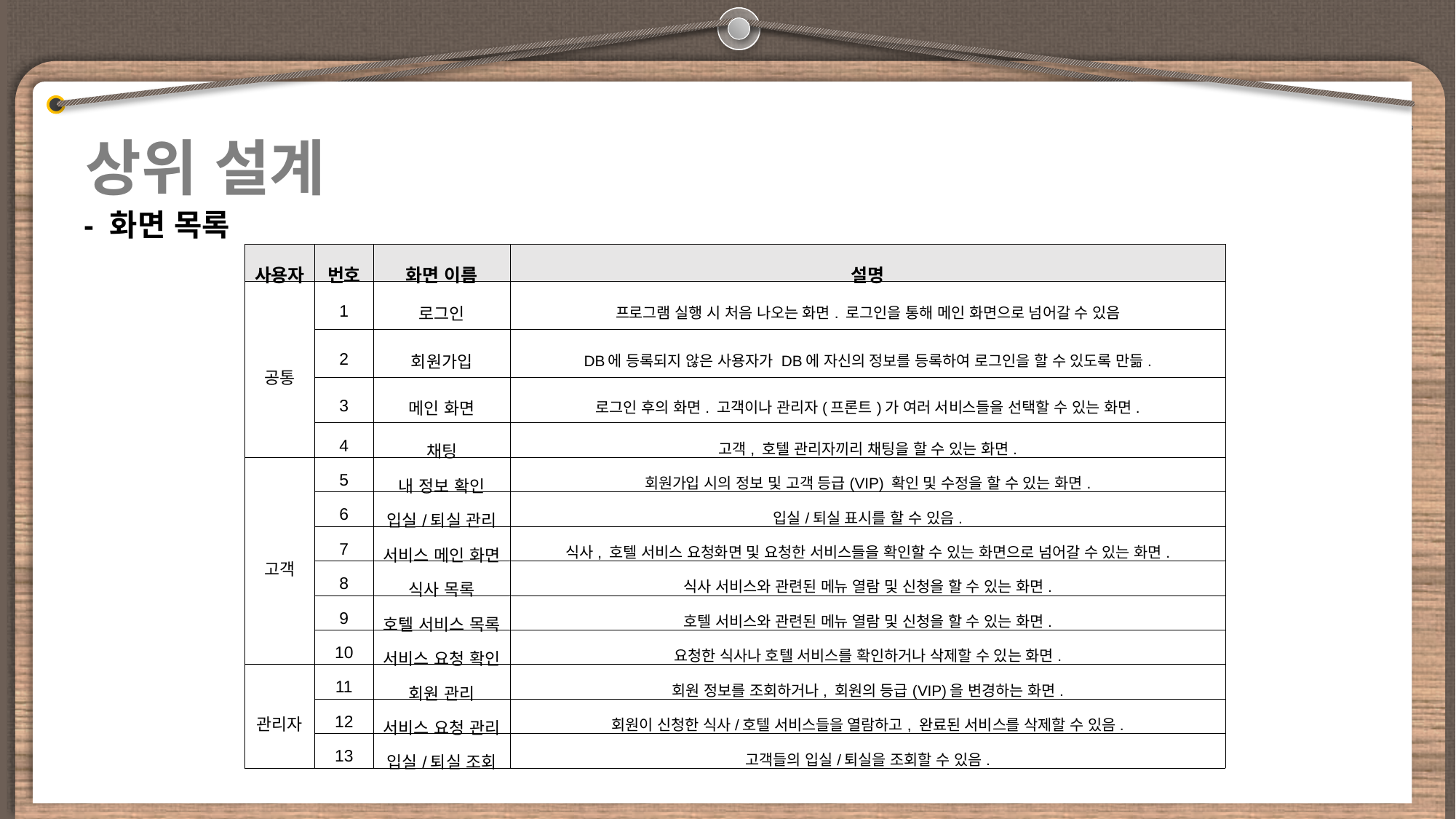

상위 설계
- 화면 목록
| 사용자 | 번호 | 화면 이름 | 설명 |
| --- | --- | --- | --- |
| 공통 | 1 | 로그인 | 프로그램 실행 시 처음 나오는 화면. 로그인을 통해 메인 화면으로 넘어갈 수 있음 |
|  | 2 | 회원가입 | DB에 등록되지 않은 사용자가 DB에 자신의 정보를 등록하여 로그인을 할 수 있도록 만듦. |
|  | 3 | 메인 화면 | 로그인 후의 화면. 고객이나 관리자(프론트)가 여러 서비스들을 선택할 수 있는 화면. |
|  | 4 | 채팅 | 고객, 호텔 관리자끼리 채팅을 할 수 있는 화면. |
| 고객 | 5 | 내 정보 확인 | 회원가입 시의 정보 및 고객 등급(VIP) 확인 및 수정을 할 수 있는 화면. |
|  | 6 | 입실/퇴실 관리 | 입실/퇴실 표시를 할 수 있음. |
|  | 7 | 서비스 메인 화면 | 식사, 호텔 서비스 요청화면 및 요청한 서비스들을 확인할 수 있는 화면으로 넘어갈 수 있는 화면. |
|  | 8 | 식사 목록 | 식사 서비스와 관련된 메뉴 열람 및 신청을 할 수 있는 화면. |
|  | 9 | 호텔 서비스 목록 | 호텔 서비스와 관련된 메뉴 열람 및 신청을 할 수 있는 화면. |
|  | 10 | 서비스 요청 확인 | 요청한 식사나 호텔 서비스를 확인하거나 삭제할 수 있는 화면. |
| 관리자 | 11 | 회원 관리 | 회원 정보를 조회하거나, 회원의 등급(VIP)을 변경하는 화면. |
|  | 12 | 서비스 요청 관리 | 회원이 신청한 식사/호텔 서비스들을 열람하고, 완료된 서비스를 삭제할 수 있음. |
|  | 13 | 입실/퇴실 조회 | 고객들의 입실/퇴실을 조회할 수 있음. |